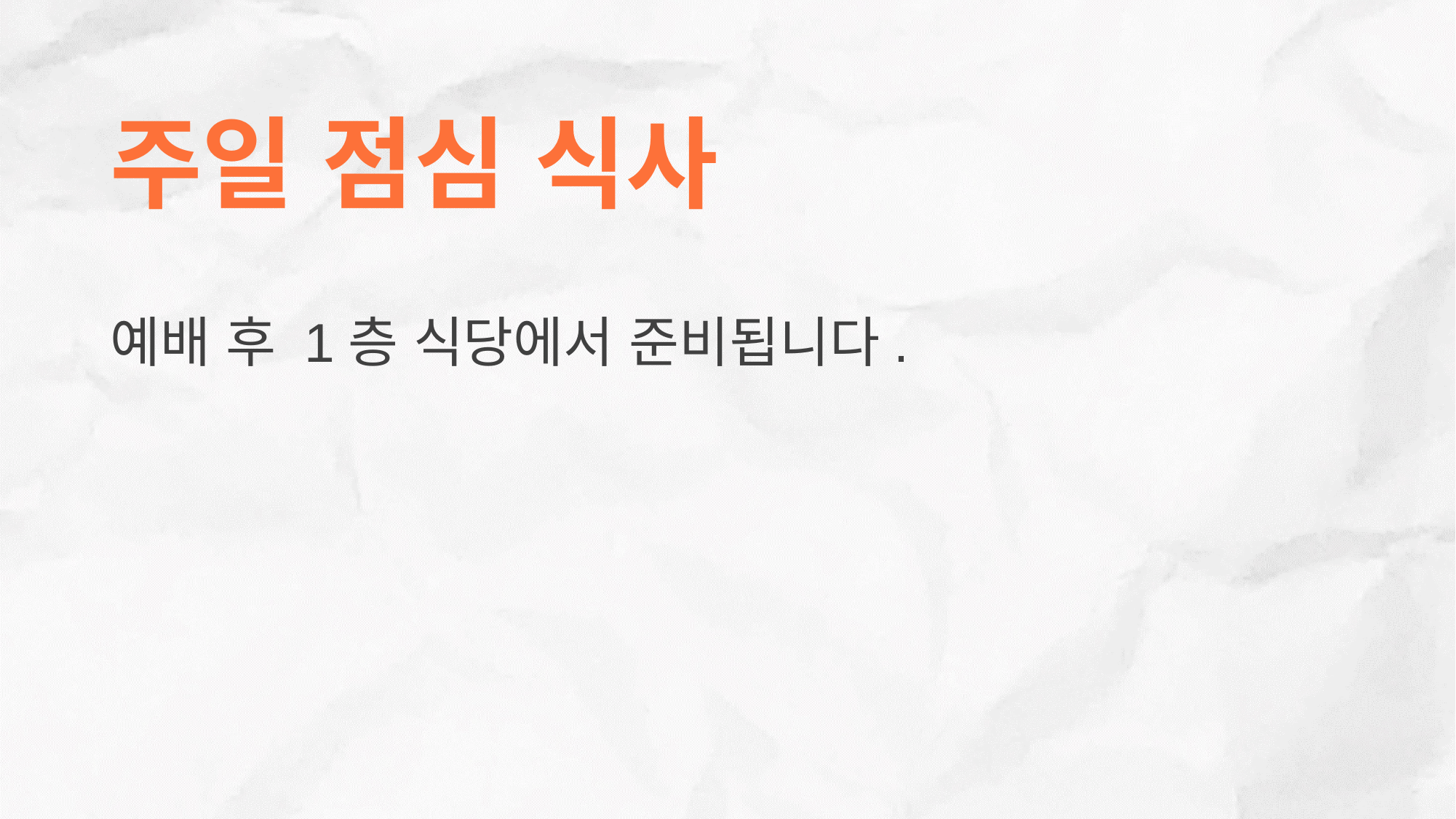

# 주일 점심 식사
예배 후 1층 식당에서 준비됩니다.